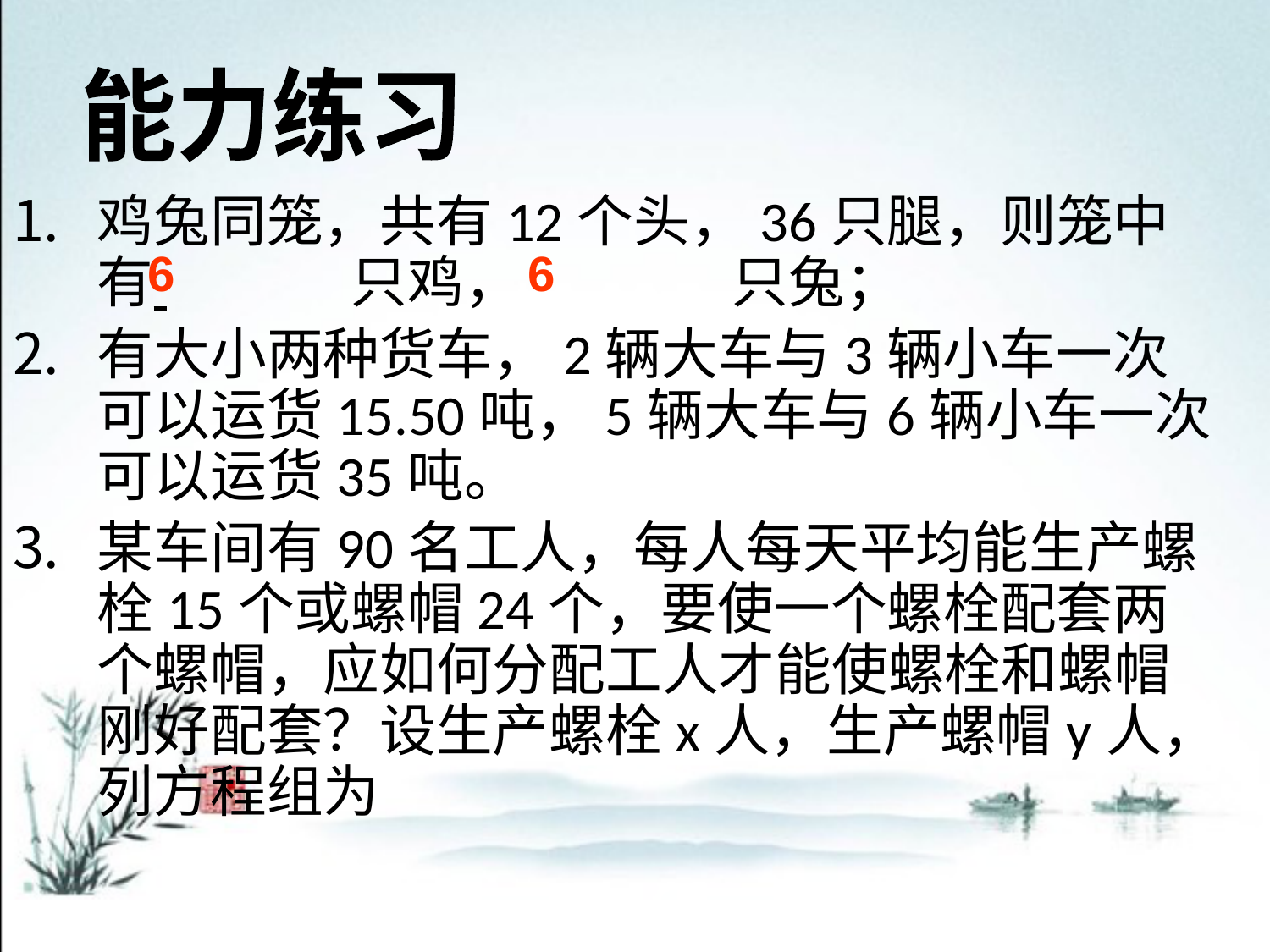

能力练习
鸡兔同笼，共有12个头，36只腿，则笼中有 		只鸡，		只兔；
有大小两种货车，2辆大车与3辆小车一次可以运货15.50吨，5辆大车与6辆小车一次可以运货35吨。
某车间有90名工人，每人每天平均能生产螺栓15个或螺帽24个，要使一个螺栓配套两个螺帽，应如何分配工人才能使螺栓和螺帽刚好配套？设生产螺栓x人，生产螺帽y人，列方程组为

6
6